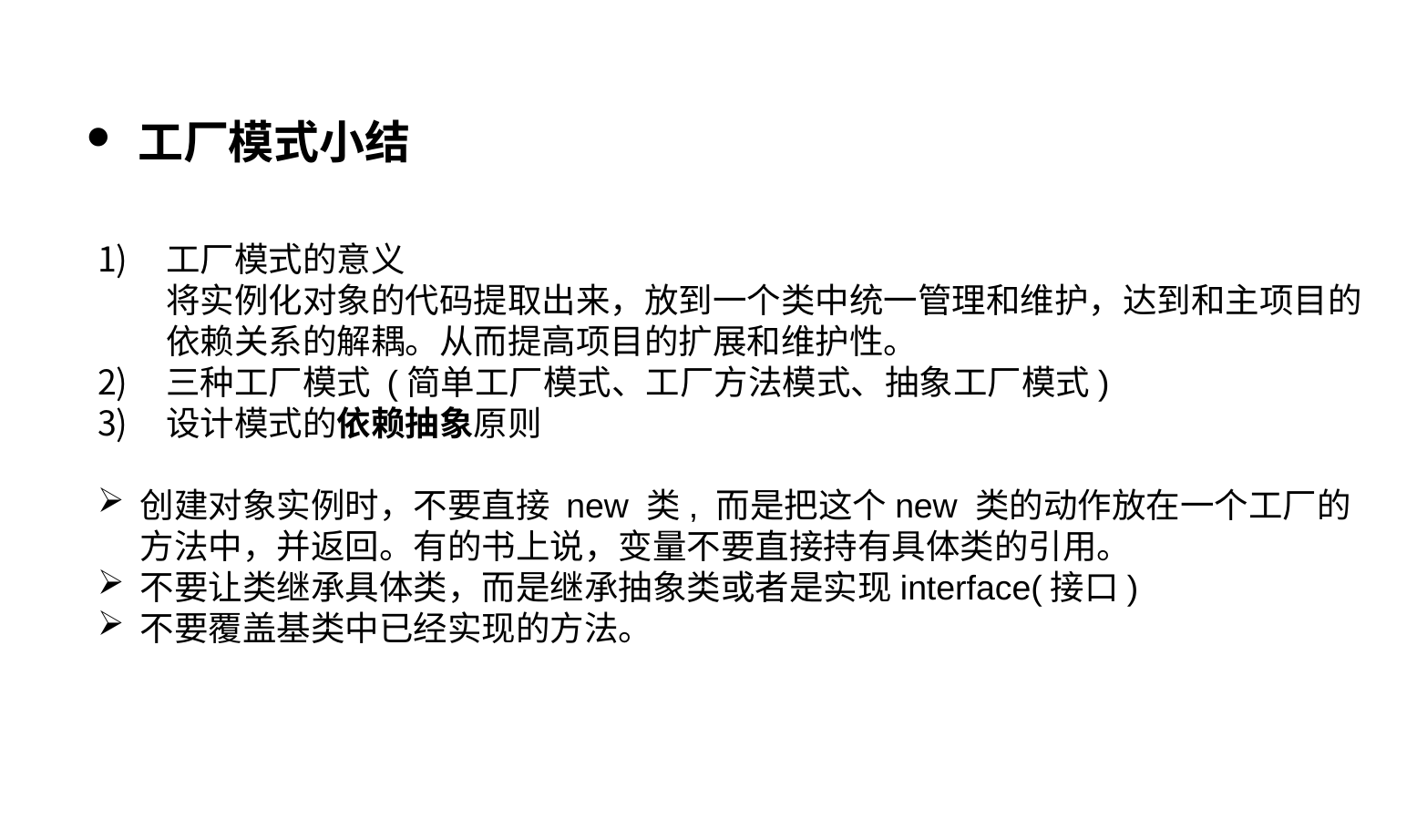

工厂模式小结

工厂模式的意义
将实例化对象的代码提取出来，放到一个类中统一管理和维护，达到和主项目的依赖关系的解耦。从而提高项目的扩展和维护性。
三种工厂模式 (简单工厂模式、工厂方法模式、抽象工厂模式)
设计模式的依赖抽象原则

创建对象实例时，不要直接 new 类, 而是把这个new 类的动作放在一个工厂的方法中，并返回。有的书上说，变量不要直接持有具体类的引用。
不要让类继承具体类，而是继承抽象类或者是实现interface(接口)
不要覆盖基类中已经实现的方法。